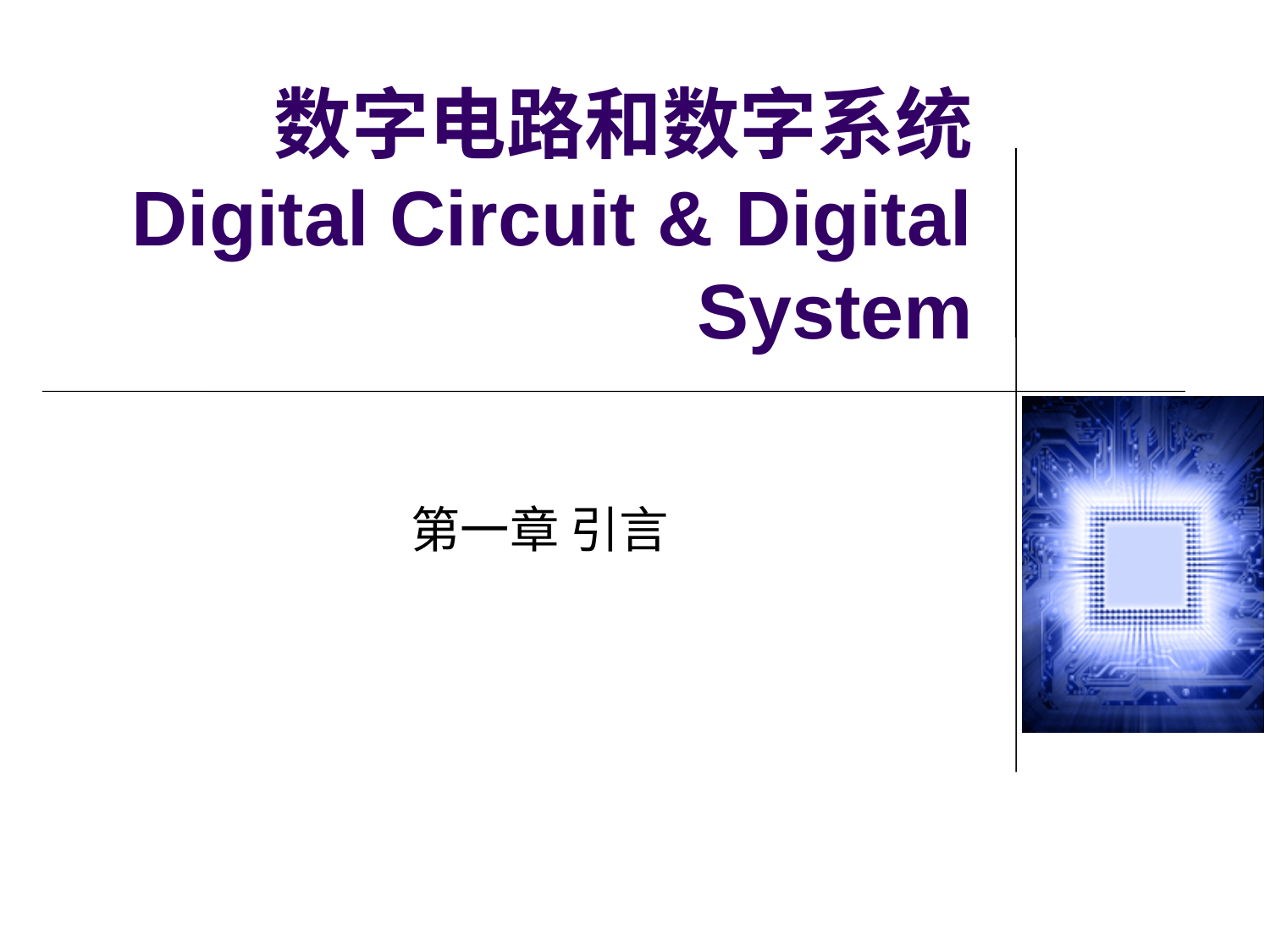

# 数字电路和数字系统 Digital Circuit & Digital System

第一章 引言